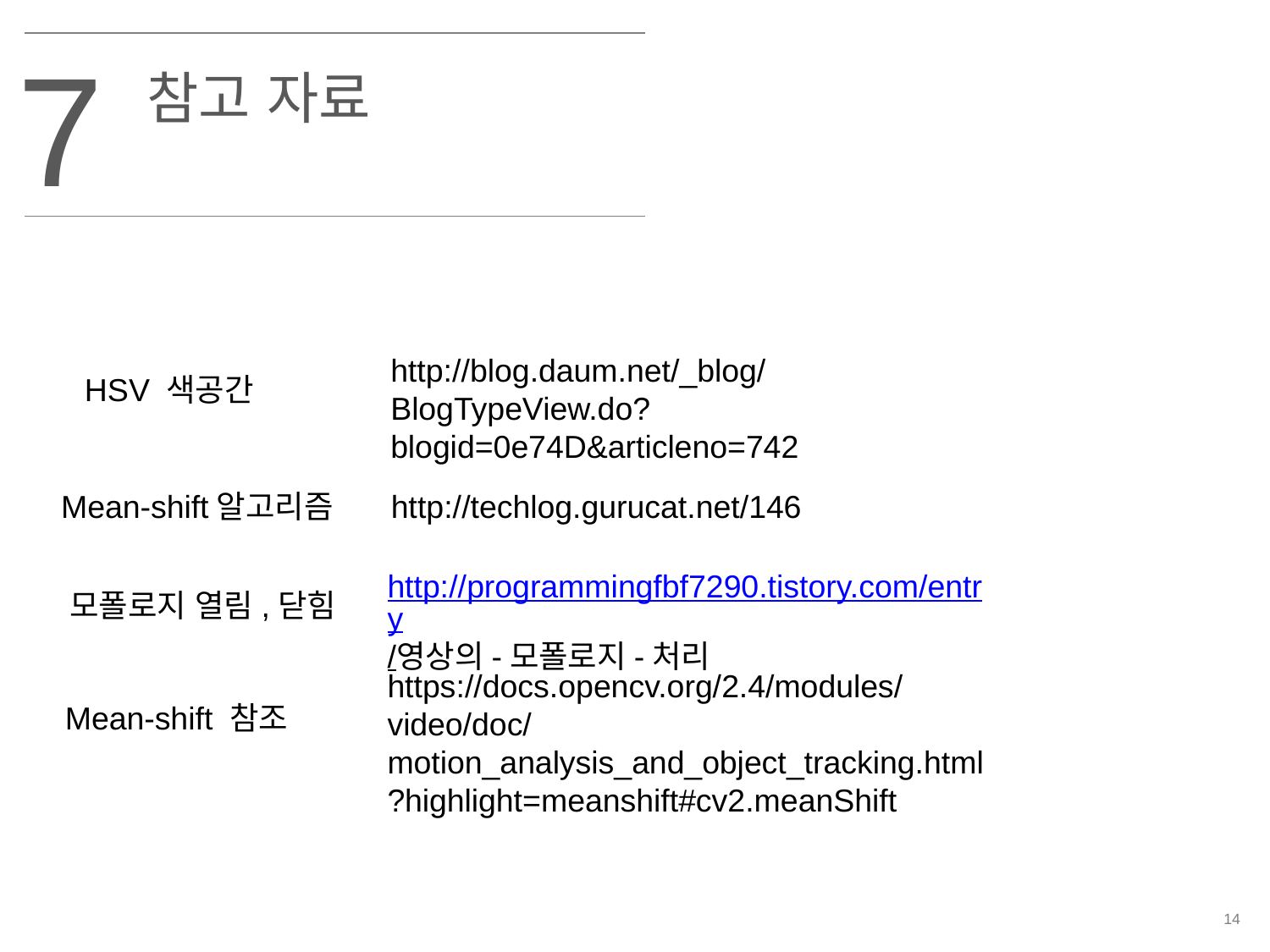

7
 참고 자료
http://blog.daum.net/_blog/BlogTypeView.do?blogid=0e74D&articleno=742
HSV 색공간
Mean-shift알고리즘
http://techlog.gurucat.net/146
http://programmingfbf7290.tistory.com/entry/영상의-모폴로지-처리
모폴로지 열림,닫힘
https://docs.opencv.org/2.4/modules/video/doc/motion_analysis_and_object_tracking.html?highlight=meanshift#cv2.meanShift
Mean-shift 참조